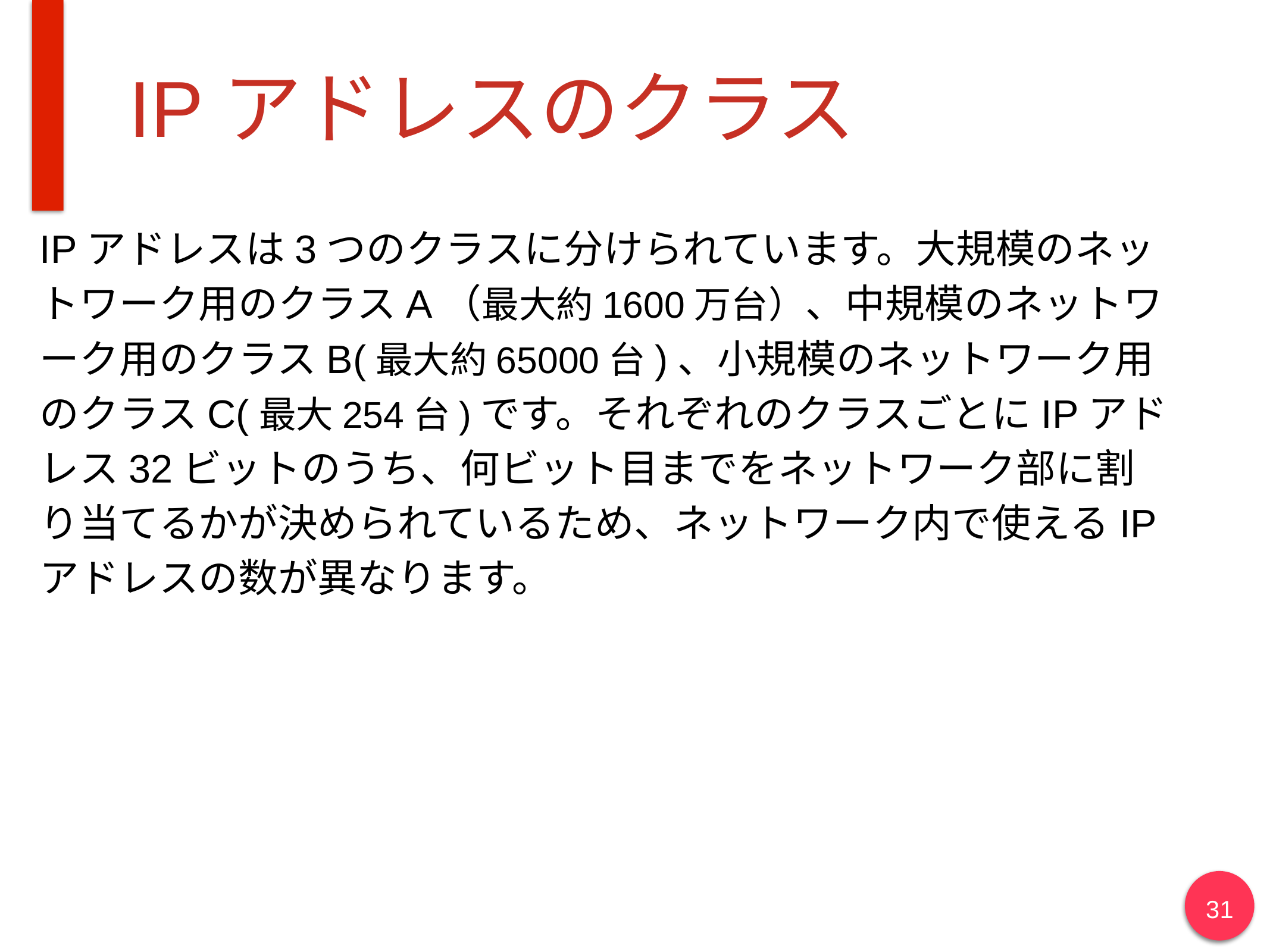

# IPアドレスのクラス
IPアドレスは3つのクラスに分けられています。大規模のネットワーク用のクラスA（最大約1600万台）、中規模のネットワーク用のクラスB(最大約65000台)、小規模のネットワーク用のクラスC(最大254台)です。それぞれのクラスごとにIPアドレス32ビットのうち、何ビット目までをネットワーク部に割り当てるかが決められているため、ネットワーク内で使えるIPアドレスの数が異なります。
31